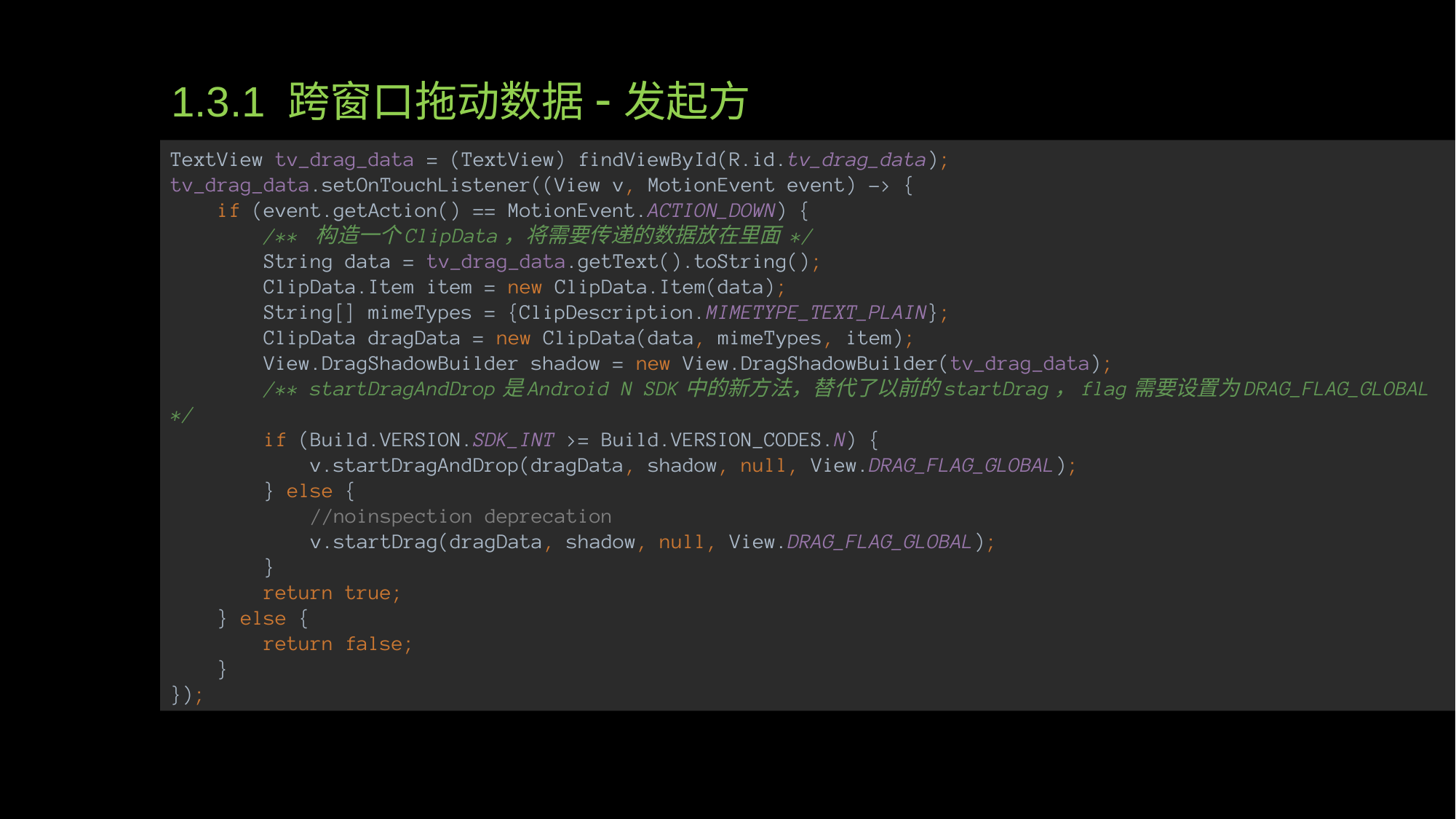

# 1.3.1 跨窗口拖动数据-发起方
TextView tv_drag_data = (TextView) findViewById(R.id.tv_drag_data);
tv_drag_data.setOnTouchListener((View v, MotionEvent event) -> {
    if (event.getAction() == MotionEvent.ACTION_DOWN) {
        /** 构造一个ClipData，将需要传递的数据放在里面 */
        String data = tv_drag_data.getText().toString();
        ClipData.Item item = new ClipData.Item(data);
        String[] mimeTypes = {ClipDescription.MIMETYPE_TEXT_PLAIN};
        ClipData dragData = new ClipData(data, mimeTypes, item);
        View.DragShadowBuilder shadow = new View.DragShadowBuilder(tv_drag_data);
        /** startDragAndDrop是Android N SDK中的新方法，替代了以前的startDrag，flag需要设置为DRAG_FLAG_GLOBAL */
        if (Build.VERSION.SDK_INT >= Build.VERSION_CODES.N) {
            v.startDragAndDrop(dragData, shadow, null, View.DRAG_FLAG_GLOBAL);
        } else {
            //noinspection deprecation
            v.startDrag(dragData, shadow, null, View.DRAG_FLAG_GLOBAL);
        }
        return true;
    } else {
        return false;
    }
});